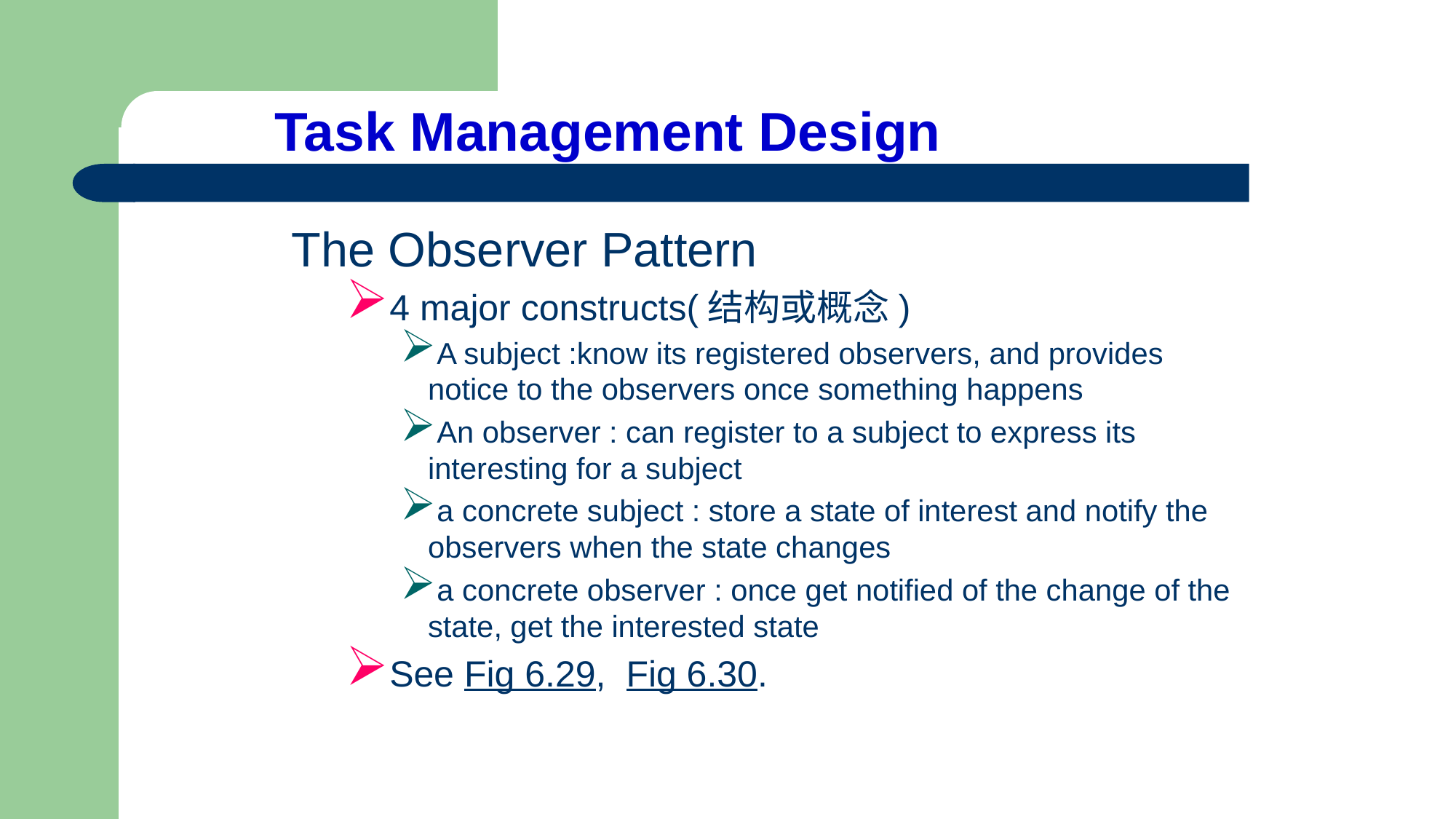

# Task Management Design
The Observer Pattern
4 major constructs(结构或概念)
A subject :know its registered observers, and provides notice to the observers once something happens
An observer : can register to a subject to express its interesting for a subject
a concrete subject : store a state of interest and notify the observers when the state changes
a concrete observer : once get notified of the change of the state, get the interested state
See Fig 6.29,  Fig 6.30.
495